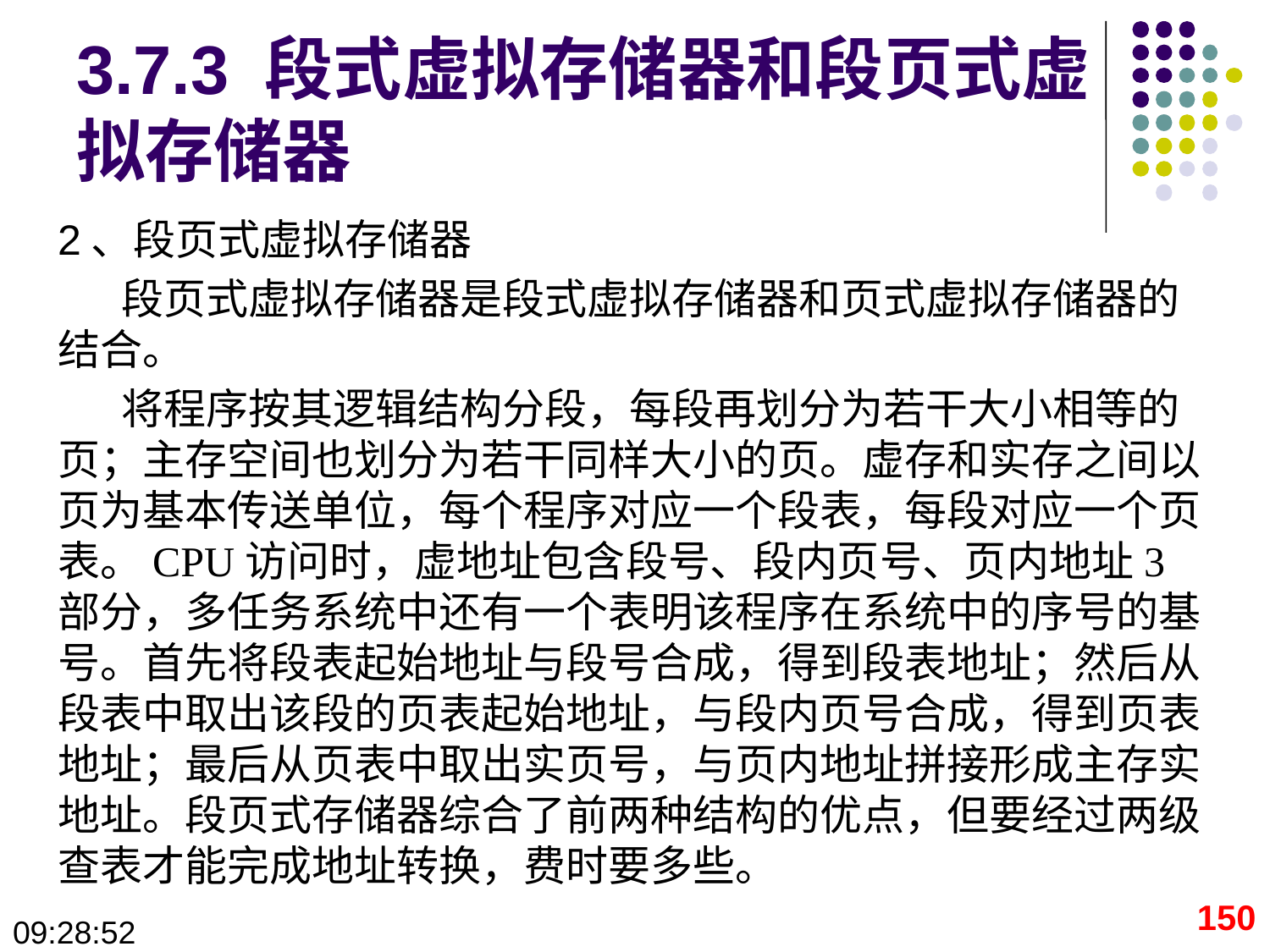

# 3.7.3 段式虚拟存储器和段页式虚拟存储器
2、段页式虚拟存储器
段页式虚拟存储器是段式虚拟存储器和页式虚拟存储器的结合。
将程序按其逻辑结构分段，每段再划分为若干大小相等的页；主存空间也划分为若干同样大小的页。虚存和实存之间以页为基本传送单位，每个程序对应一个段表，每段对应一个页表。CPU访问时，虚地址包含段号、段内页号、页内地址3部分，多任务系统中还有一个表明该程序在系统中的序号的基号。首先将段表起始地址与段号合成，得到段表地址；然后从段表中取出该段的页表起始地址，与段内页号合成，得到页表地址；最后从页表中取出实页号，与页内地址拼接形成主存实地址。段页式存储器综合了前两种结构的优点，但要经过两级查表才能完成地址转换，费时要多些。
150
09:28:52